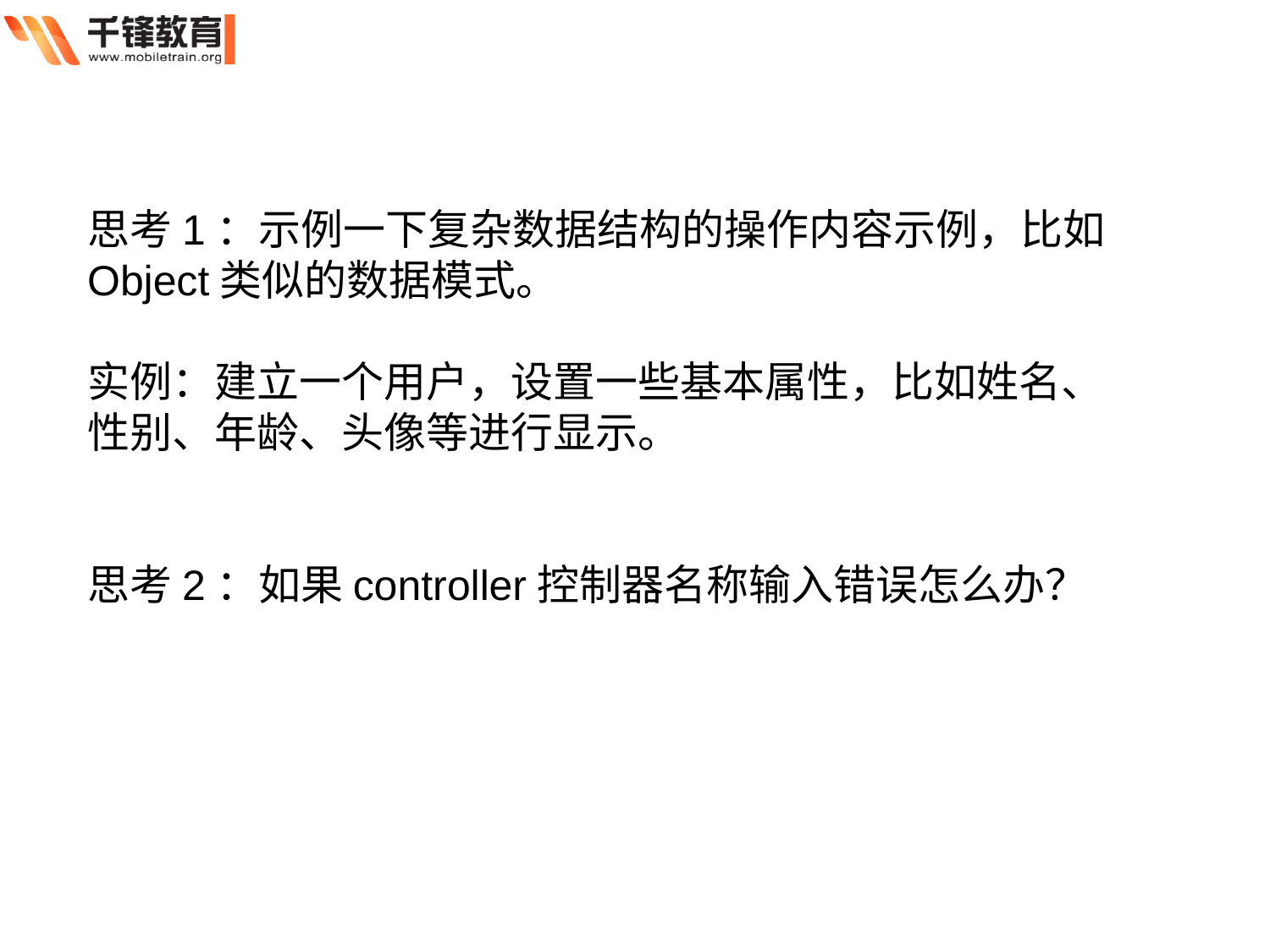

思考1：示例一下复杂数据结构的操作内容示例，比如Object类似的数据模式。

实例：建立一个用户，设置一些基本属性，比如姓名、性别、年龄、头像等进行显示。

思考2：如果controller控制器名称输入错误怎么办？